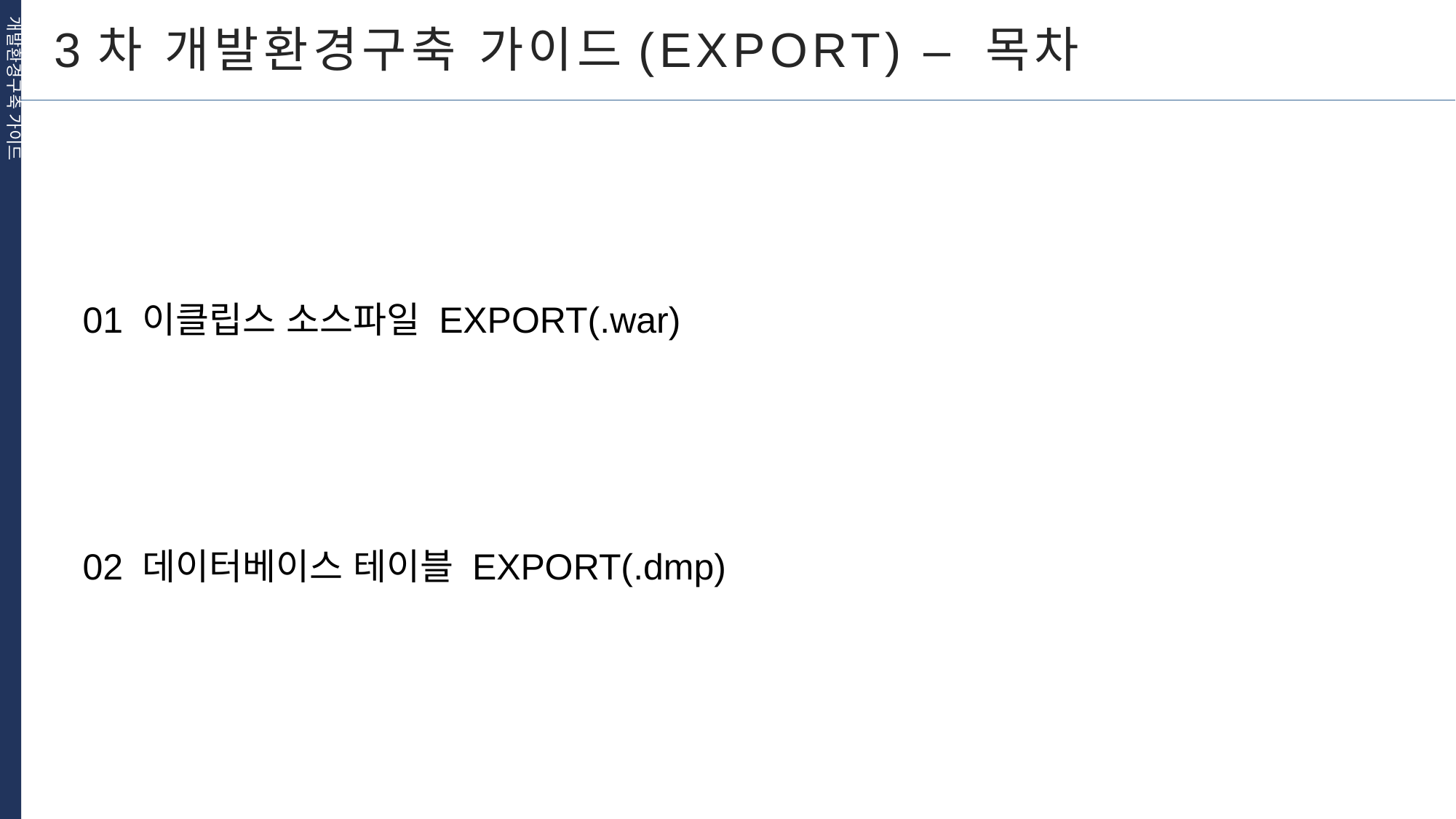

개발환경구축 가이드
3차 개발환경구축 가이드(EXPORT) – 목차
01 이클립스 소스파일 EXPORT(.war)
02 데이터베이스 테이블 EXPORT(.dmp)